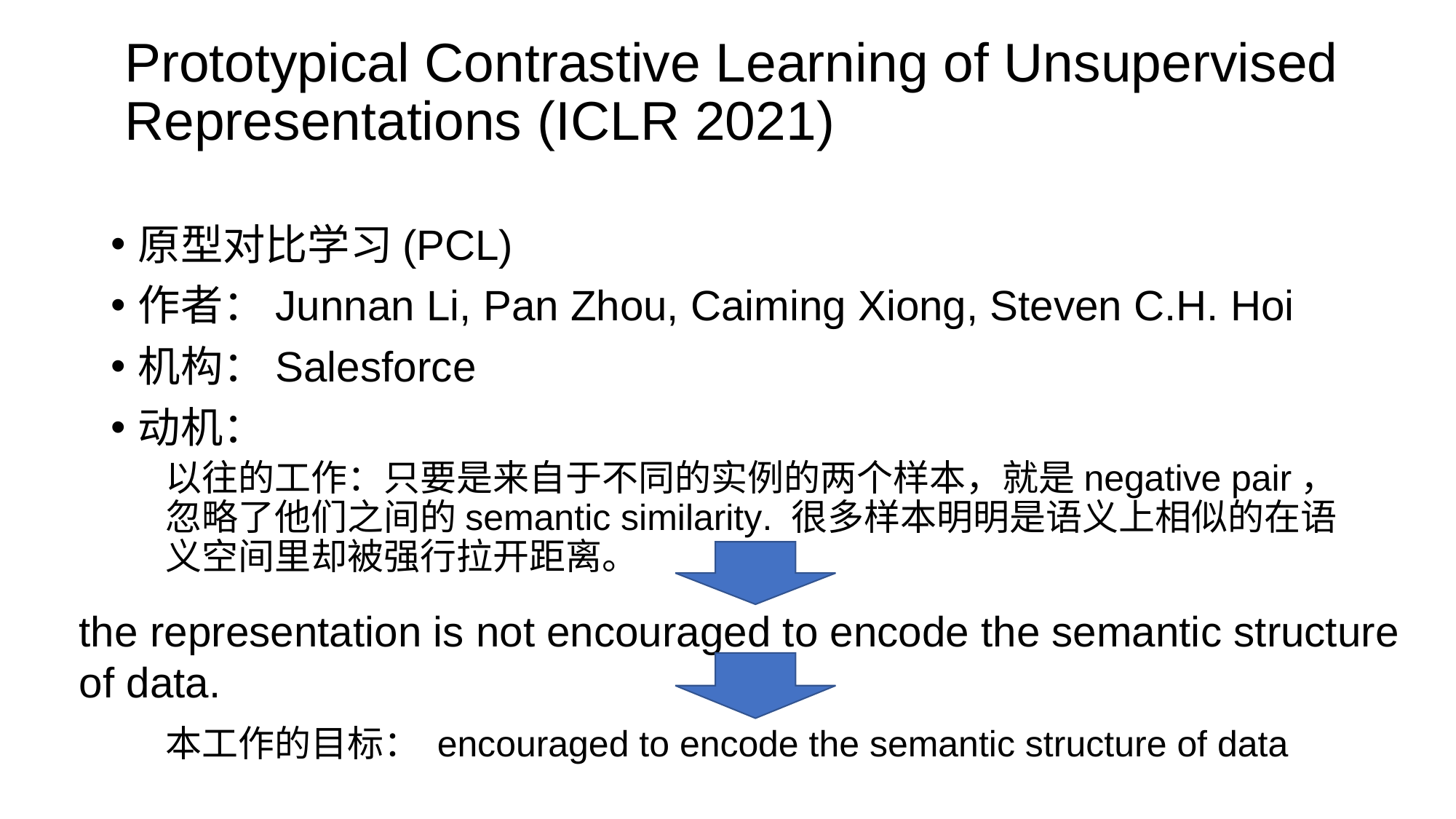

# Prototypical Contrastive Learning of Unsupervised Representations (ICLR 2021)
原型对比学习(PCL)
作者：Junnan Li, Pan Zhou, Caiming Xiong, Steven C.H. Hoi
机构：Salesforce
动机：
以往的工作：只要是来自于不同的实例的两个样本，就是negative pair，忽略了他们之间的semantic similarity. 很多样本明明是语义上相似的在语义空间里却被强行拉开距离。

本工作的目标： encouraged to encode the semantic structure of data

the representation is not encouraged to encode the semantic structure of data.